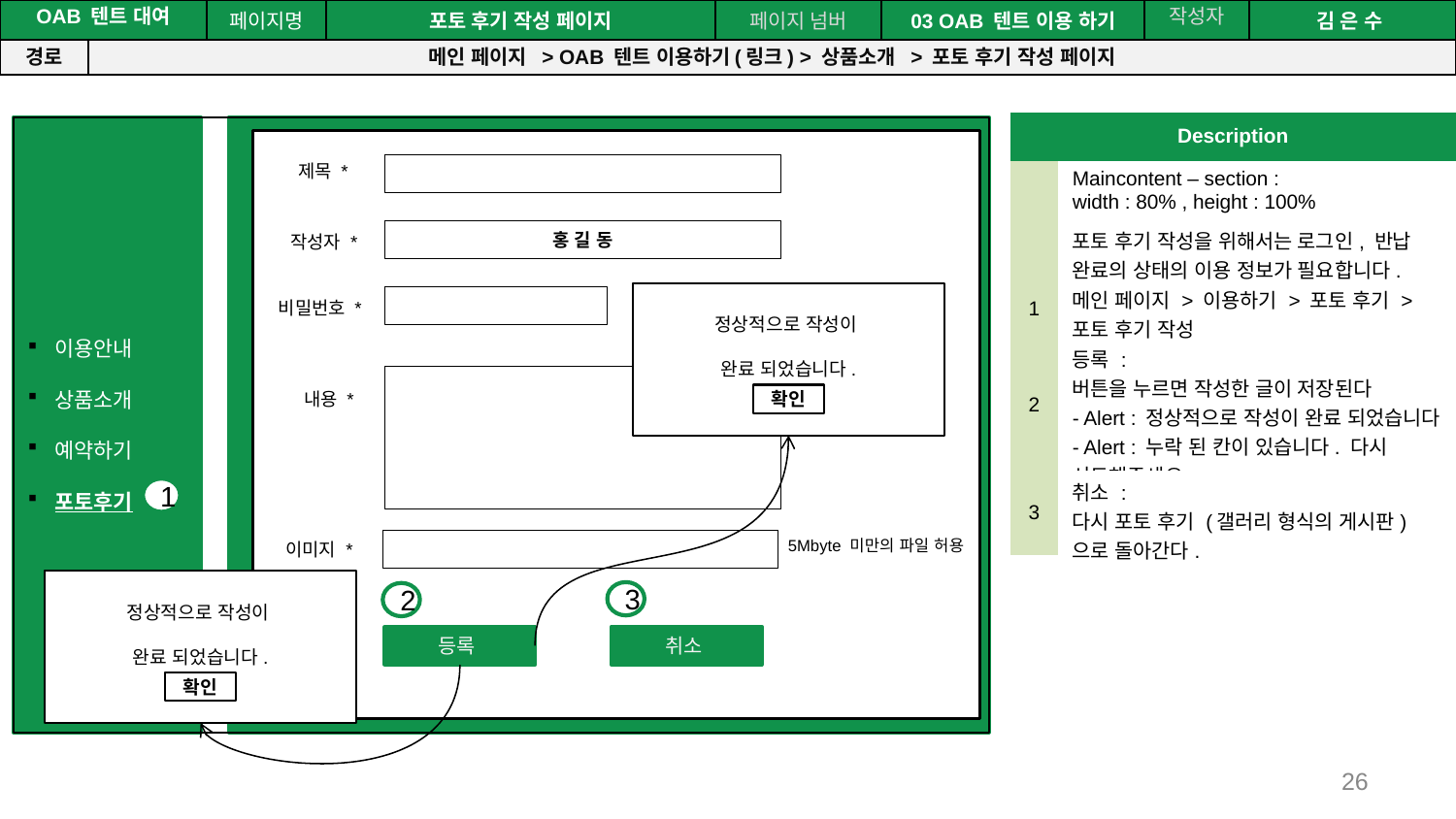

공간(오피스) 대여 시스템
| OAB 텐트 대여 |  | 페이지명 | 포토 후기 작성 페이지 | 페이지 넘버 | 03 OAB 텐트 이용 하기 | 작성자 | 김 은 수 |
| --- | --- | --- | --- | --- | --- | --- | --- |
| 경로 | 메인 페이지 > OAB 텐트 이용하기(링크) > 상품소개 > 포토 후기 작성 페이지 |  |  |  |  |  |  |
| Description |  |
| --- | --- |
|  | Maincontent – section : width : 80% , height : 100% |
|  | 포토 후기 작성을 위해서는 로그인, 반납 완료의 상태의 이용 정보가 필요합니다. |
| 1 | 메인 페이지 > 이용하기 > 포토 후기 > 포토 후기 작성 |
| 2 | 등록 : 버튼을 누르면 작성한 글이 저장된다 - Alert : 정상적으로 작성이 완료 되었습니다 - Alert : 누락 된 칸이 있습니다. 다시 시도해주세요. |
| 3 | 취소 : 다시 포토 후기 (갤러리 형식의 게시판)으로 돌아간다. |

이용안내
상품소개
예약하기
포토후기

제목 *

홍 길 동
작성자 *

비밀번호 *

내용 *
5Mbyte 미만의 파일 허용

이미지 *
정상적으로 작성이
완료 되었습니다.
확인
1
정상적으로 작성이
완료 되었습니다.
확인
3
2
등록
취소
26